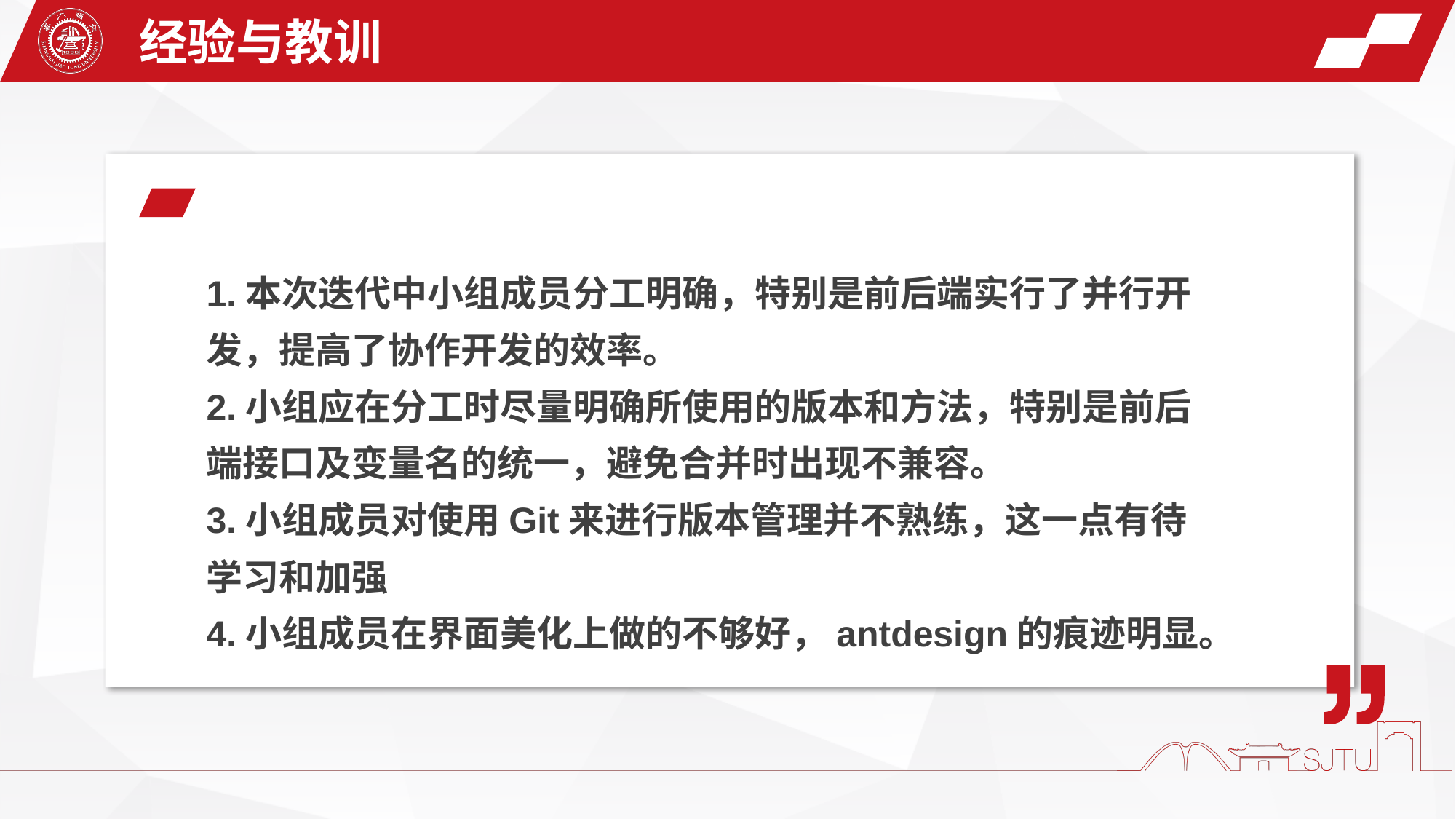

经验与教训

1.本次迭代中小组成员分工明确，特别是前后端实行了并行开发，提高了协作开发的效率。
2.小组应在分工时尽量明确所使用的版本和方法，特别是前后端接口及变量名的统一，避免合并时出现不兼容。
3.小组成员对使用Git来进行版本管理并不熟练，这一点有待学习和加强
4.小组成员在界面美化上做的不够好，antdesign的痕迹明显。